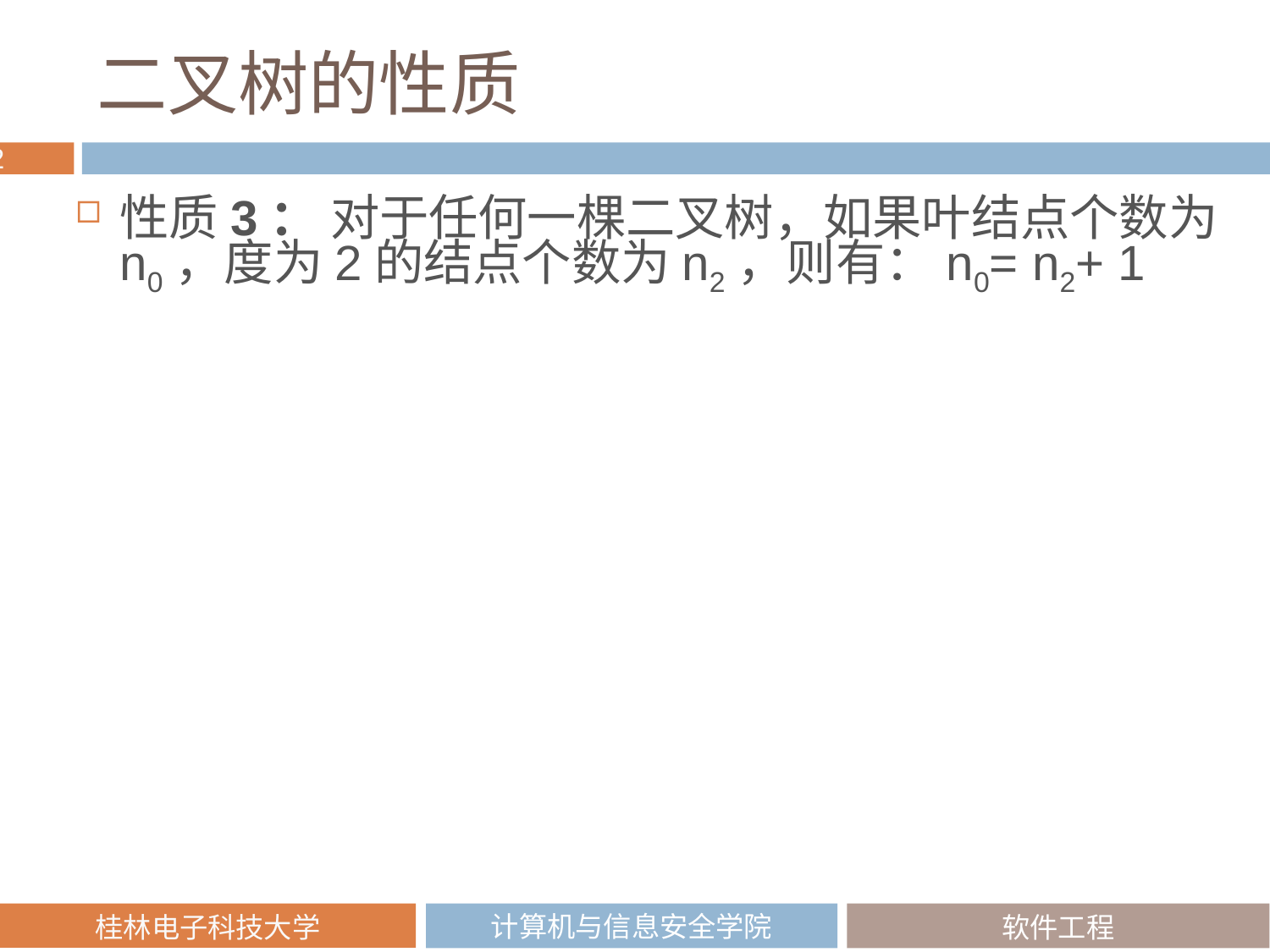

# 二叉树的性质
性质3： 对于任何一棵二叉树，如果叶结点个数为n0，度为2的结点个数为n2，则有：n0= n2+ 1